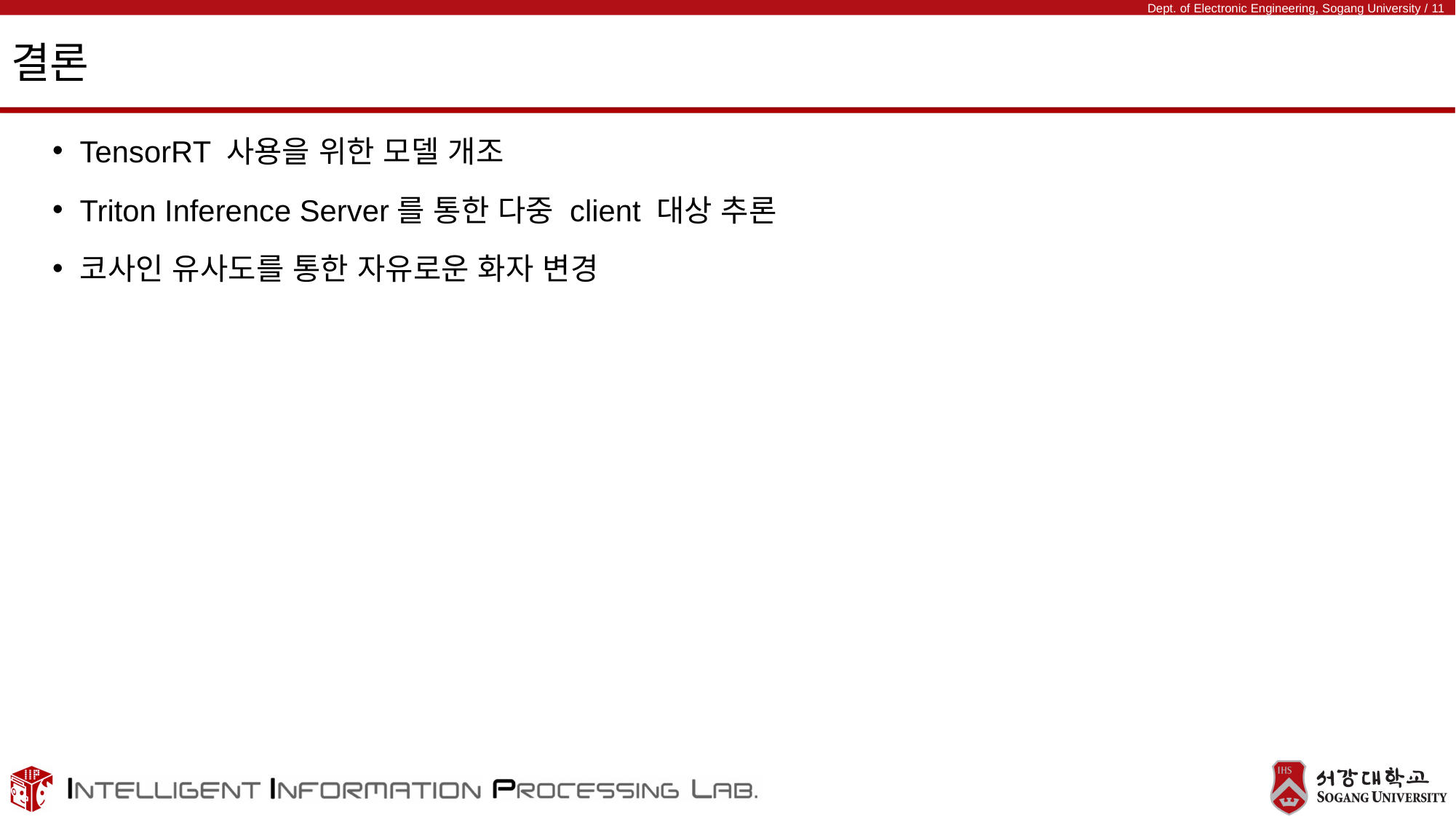

# 결론
TensorRT 사용을 위한 모델 개조
Triton Inference Server를 통한 다중 client 대상 추론
코사인 유사도를 통한 자유로운 화자 변경